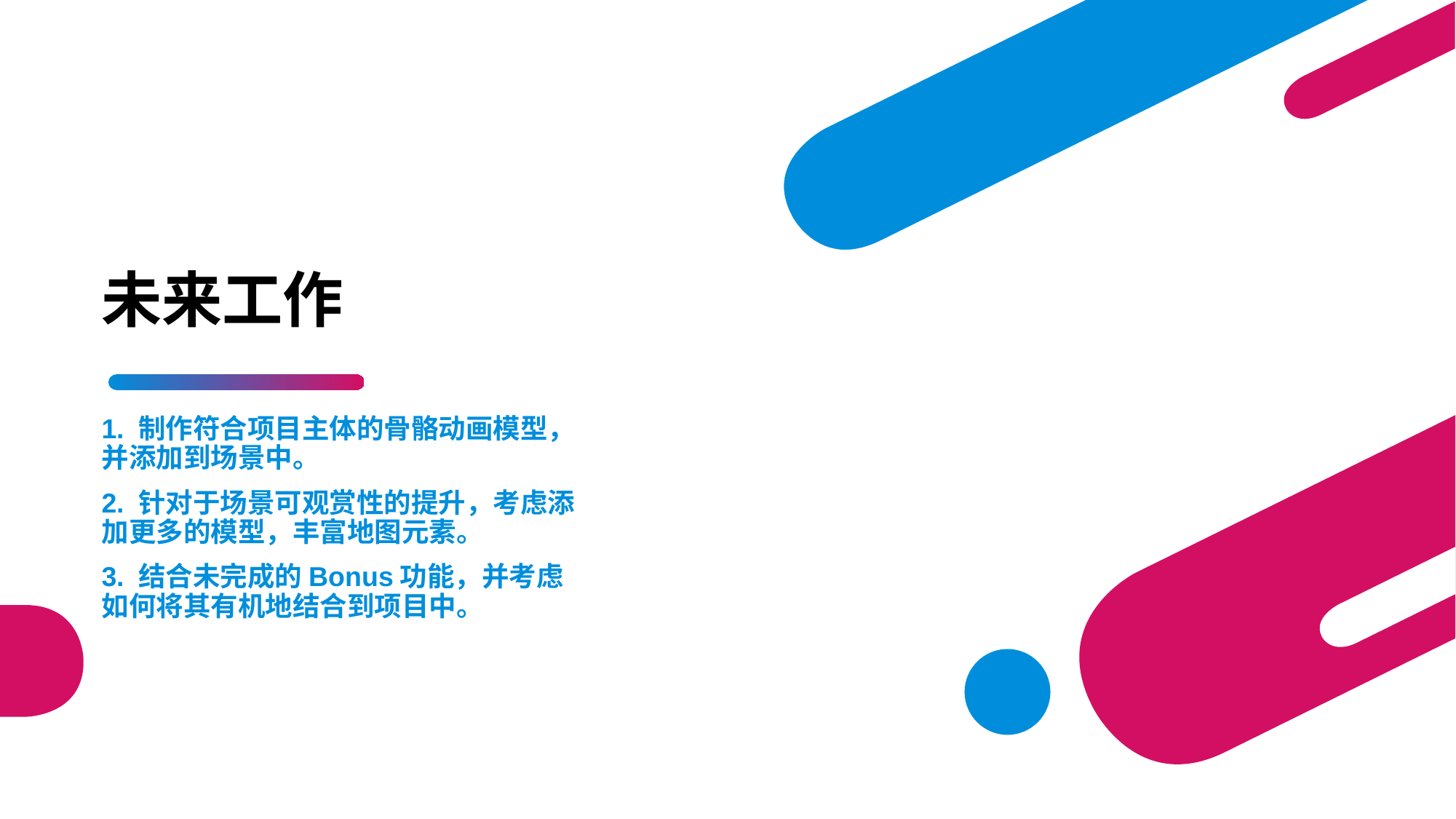

# 未来工作
1. 制作符合项目主体的骨骼动画模型，并添加到场景中。
2. 针对于场景可观赏性的提升，考虑添加更多的模型，丰富地图元素。
3. 结合未完成的Bonus功能，并考虑如何将其有机地结合到项目中。